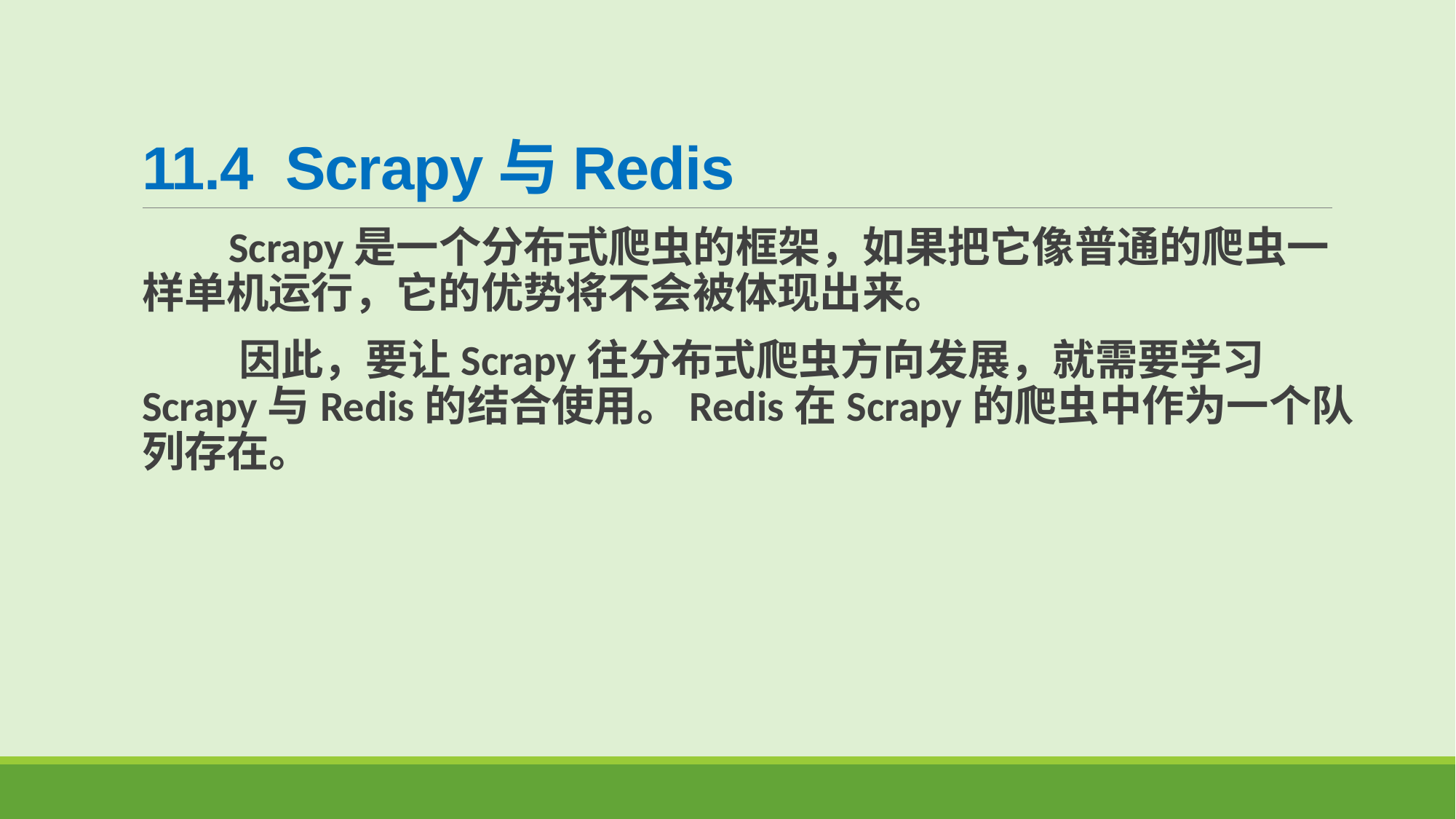

# 11.4  Scrapy与Redis
         Scrapy是一个分布式爬虫的框架，如果把它像普通的爬虫一样单机运行，它的优势将不会被体现出来。
         因此，要让Scrapy往分布式爬虫方向发展，就需要学习Scrapy与Redis的结合使用。Redis在Scrapy的爬虫中作为一个队列存在。